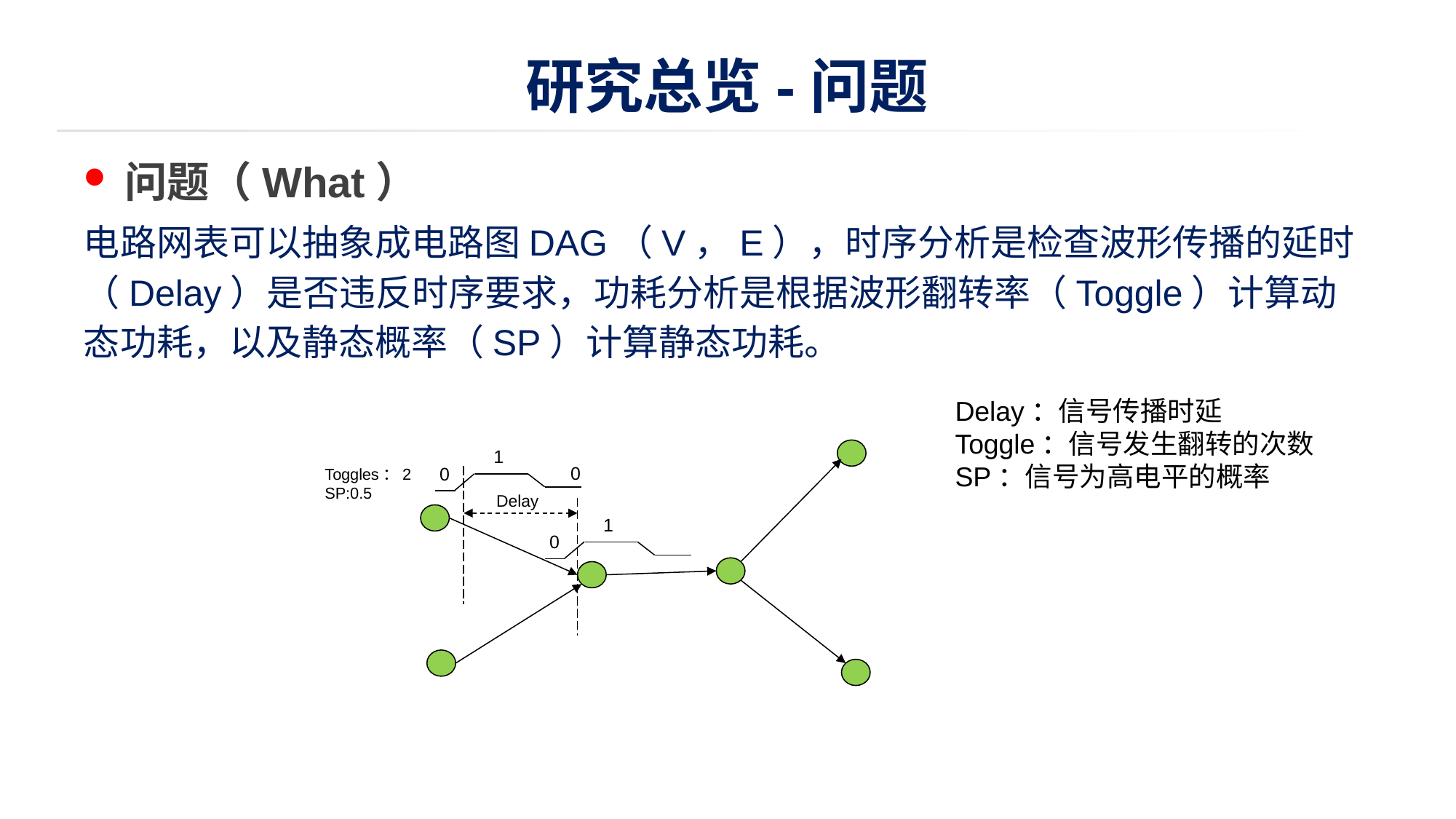

# 研究总览-问题
问题（What）
电路网表可以抽象成电路图DAG（V，E），时序分析是检查波形传播的延时（Delay）是否违反时序要求，功耗分析是根据波形翻转率（Toggle）计算动态功耗，以及静态概率（SP）计算静态功耗。

Delay：信号传播时延
Toggle：信号发生翻转的次数
SP：信号为高电平的概率

1
0
0
Toggles：2
SP:0.5
Delay
1
0